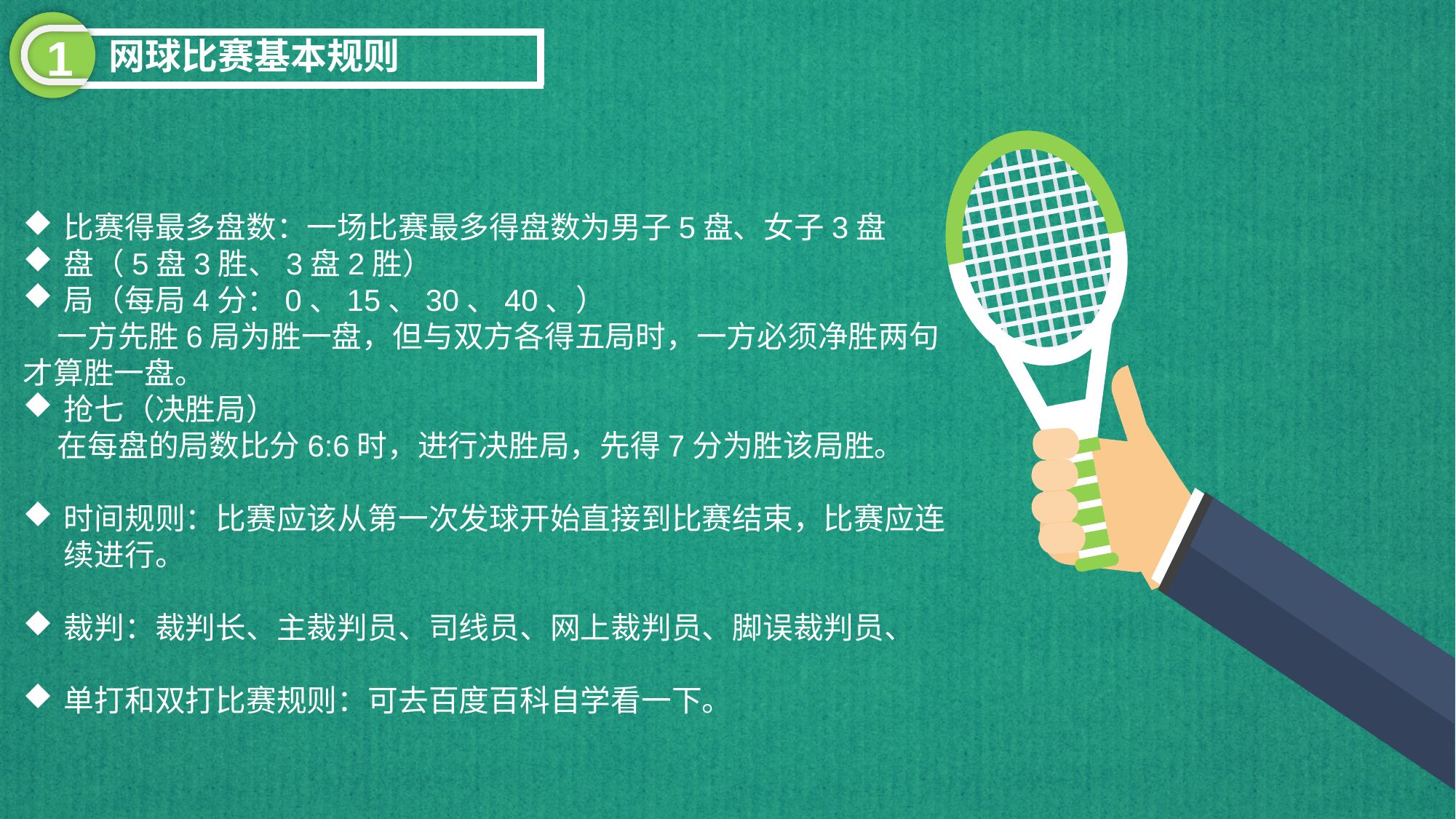

1
网球比赛基本规则

比赛得最多盘数：一场比赛最多得盘数为男子5盘、女子3盘
盘（5盘3胜、3盘2胜）
局（每局4分：0、15、30、40、）
    一方先胜6局为胜一盘，但与双方各得五局时，一方必须净胜两句才算胜一盘。
抢七（决胜局）
    在每盘的局数比分6:6时，进行决胜局，先得7分为胜该局胜。

时间规则：比赛应该从第一次发球开始直接到比赛结束，比赛应连续进行。

裁判：裁判长、主裁判员、司线员、网上裁判员、脚误裁判员、

单打和双打比赛规则：可去百度百科自学看一下。